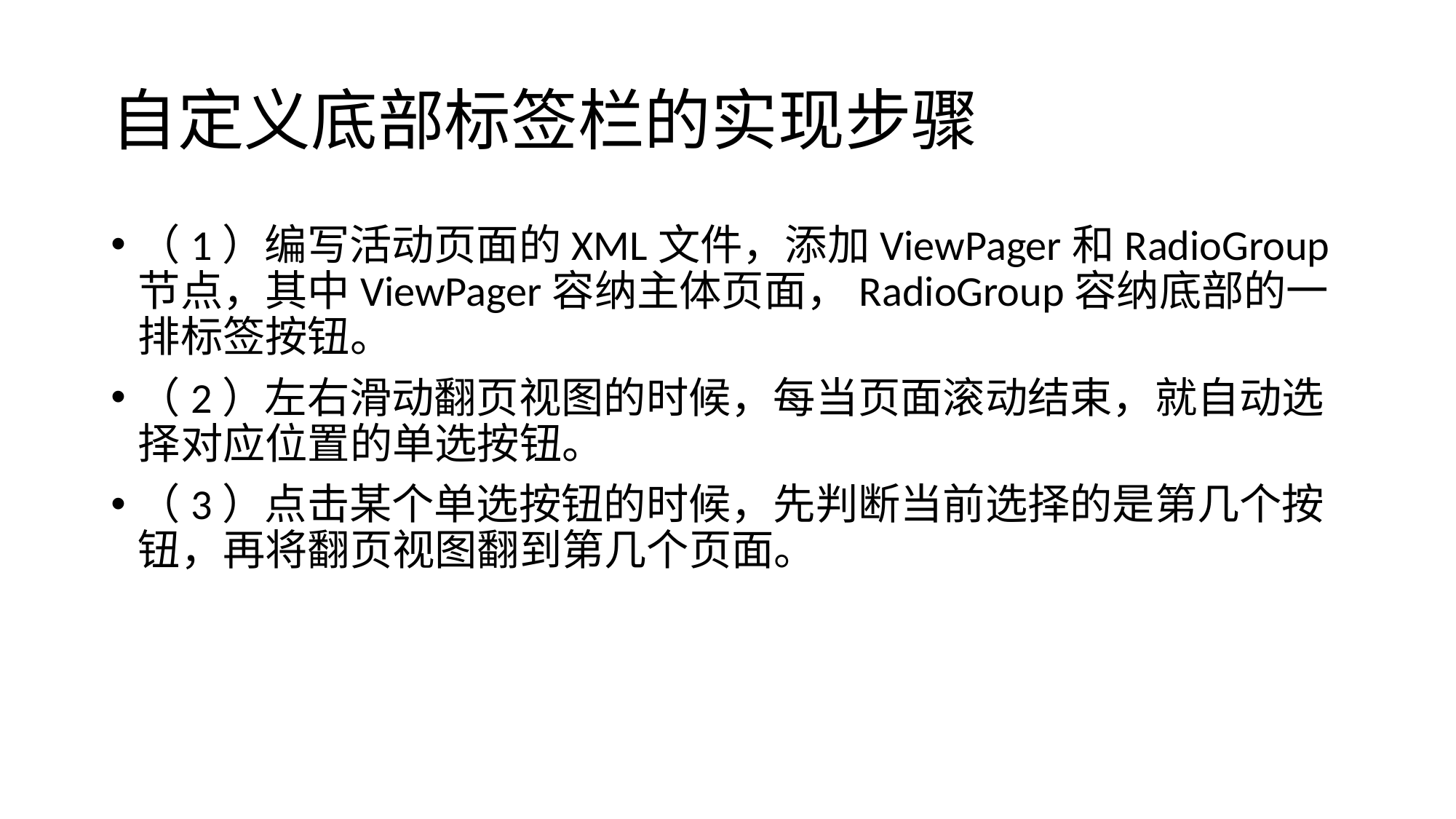

# 自定义底部标签栏的实现步骤
（1）编写活动页面的XML文件，添加ViewPager和RadioGroup节点，其中ViewPager容纳主体页面，RadioGroup容纳底部的一排标签按钮。
（2）左右滑动翻页视图的时候，每当页面滚动结束，就自动选择对应位置的单选按钮。
（3）点击某个单选按钮的时候，先判断当前选择的是第几个按钮，再将翻页视图翻到第几个页面。